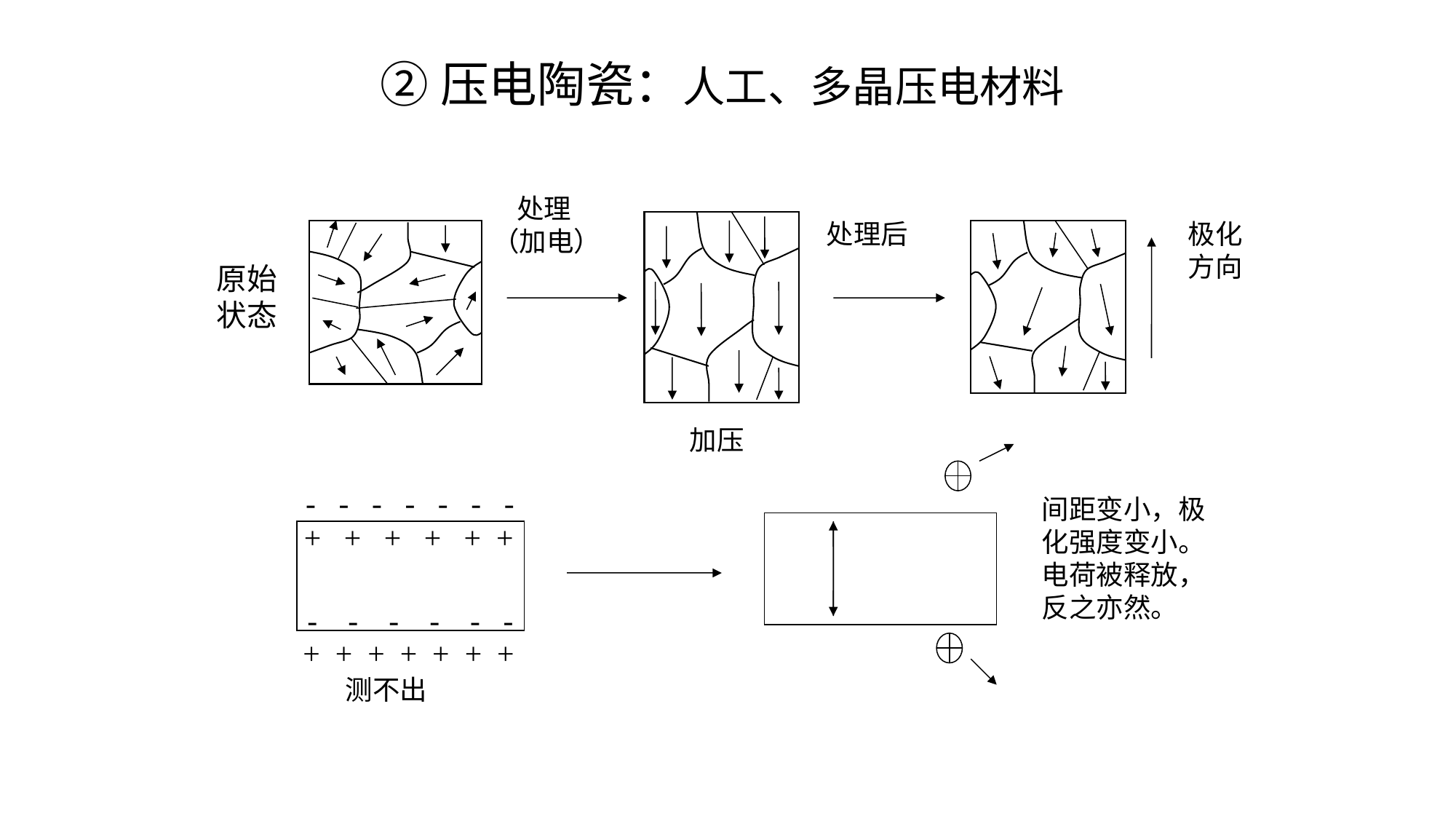

②压电陶瓷：人工、多晶压电材料
   处理
（加电）
   处理后

极化方向

没有极化

原始状态

加压

-   -   -   -   -   -   -
+   +   +   +   +  +
极化方向
-    -    -    -    -   -
+  +  +  +  +  +  +
间距变小，极化强度变小。电荷被释放，反之亦然。

测不出